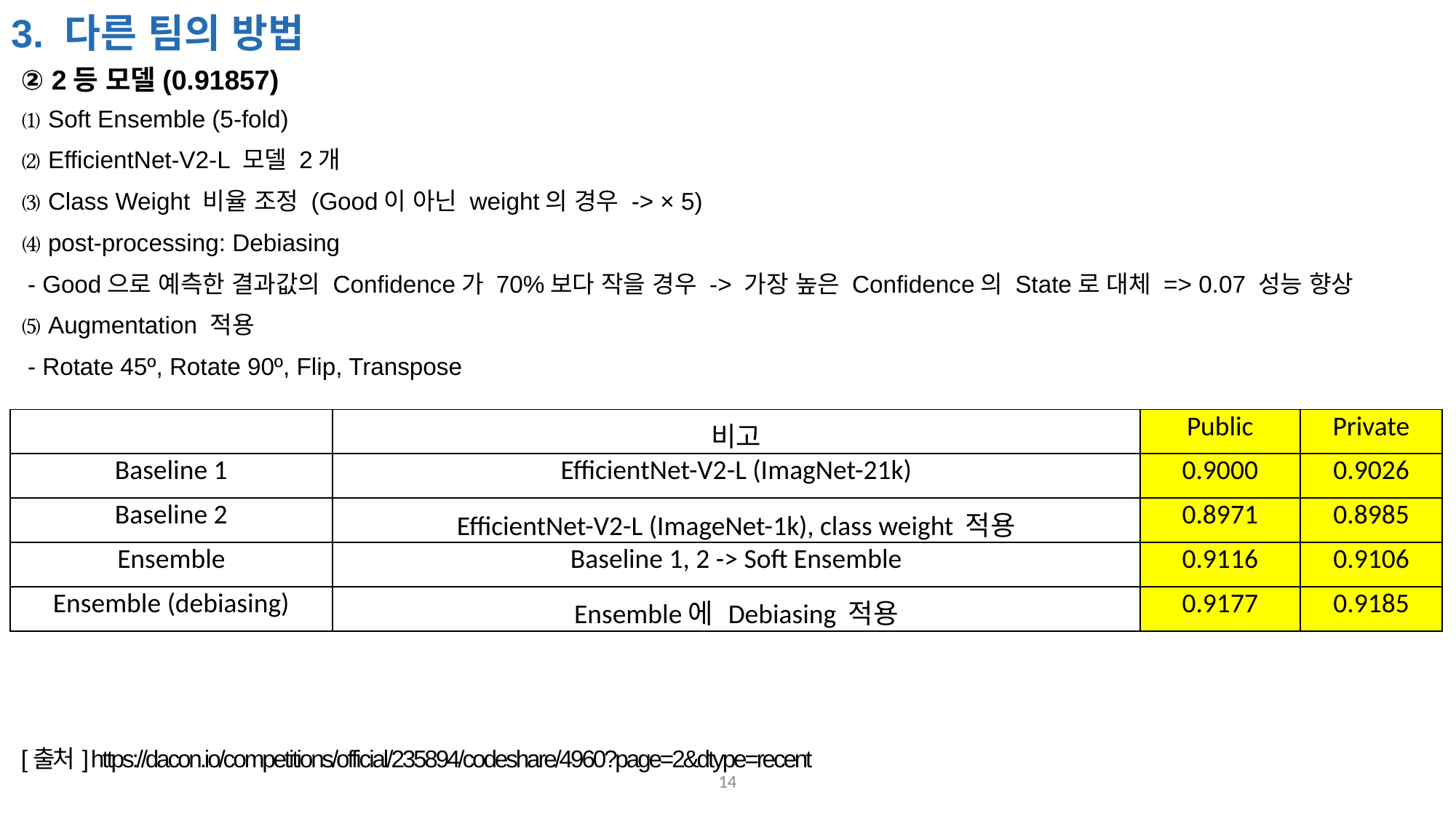

# 3. 다른 팀의 방법
② 2등 모델(0.91857)
⑴ Soft Ensemble (5-fold)
⑵ EfficientNet-V2-L 모델 2개
⑶ Class Weight 비율 조정 (Good이 아닌 weight의 경우 -> × 5)
⑷ post-processing: Debiasing
 - Good으로 예측한 결과값의 Confidence가 70%보다 작을 경우 -> 가장 높은 Confidence의 State로 대체 => 0.07 성능 향상
⑸ Augmentation 적용
 - Rotate 45º, Rotate 90º, Flip, Transpose
|  | 비고 | Public | Private |
| --- | --- | --- | --- |
| Baseline 1 | EfficientNet-V2-L (ImagNet-21k) | 0.9000 | 0.9026 |
| Baseline 2 | EfficientNet-V2-L (ImageNet-1k), class weight 적용 | 0.8971 | 0.8985 |
| Ensemble | Baseline 1, 2 -> Soft Ensemble | 0.9116 | 0.9106 |
| Ensemble (debiasing) | Ensemble에 Debiasing 적용 | 0.9177 | 0.9185 |
[출처] https://dacon.io/competitions/official/235894/codeshare/4960?page=2&dtype=recent
14